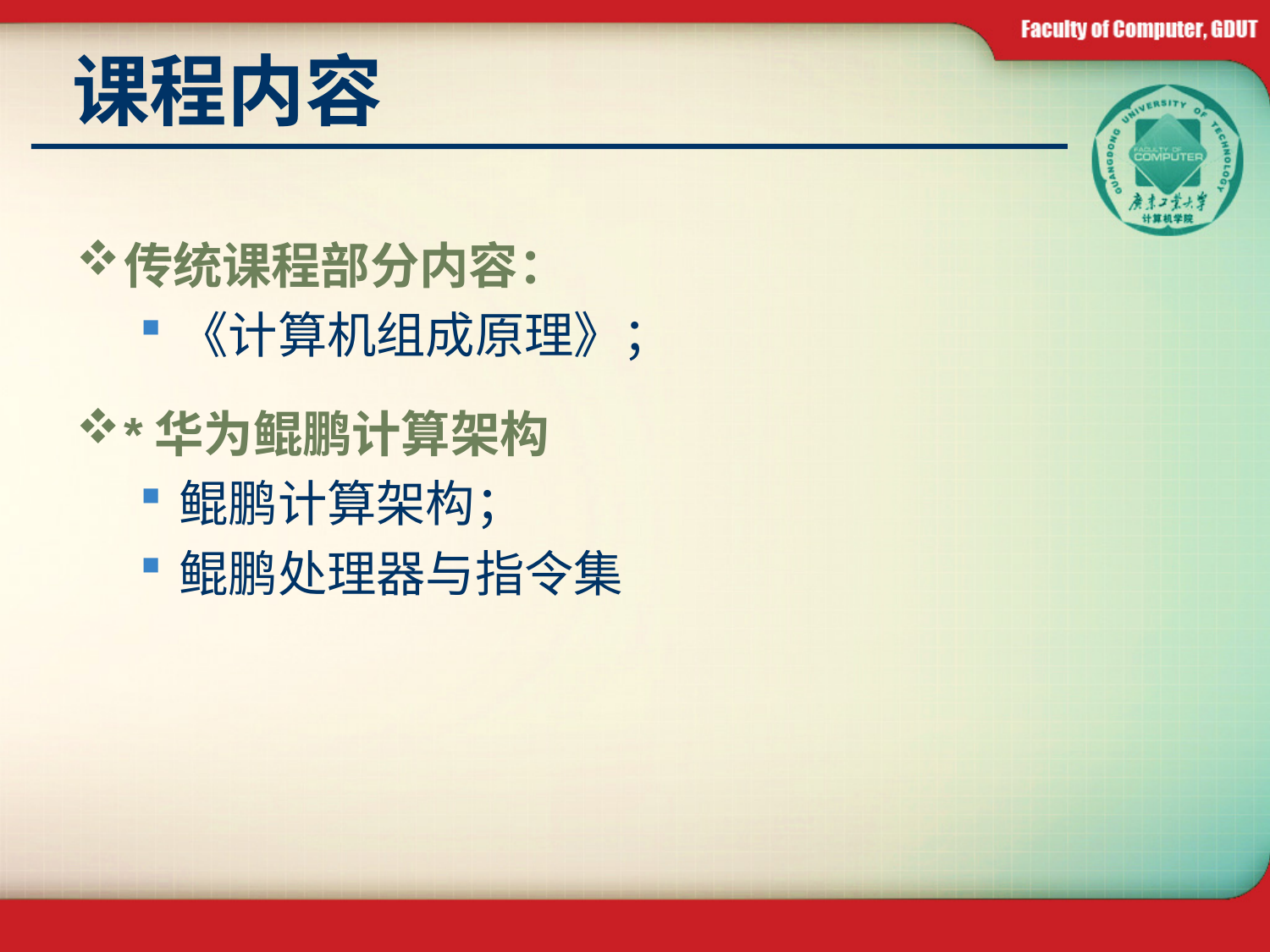

课程内容
传统课程部分内容：
《计算机组成原理》；
*华为鲲鹏计算架构
鲲鹏计算架构；
鲲鹏处理器与指令集